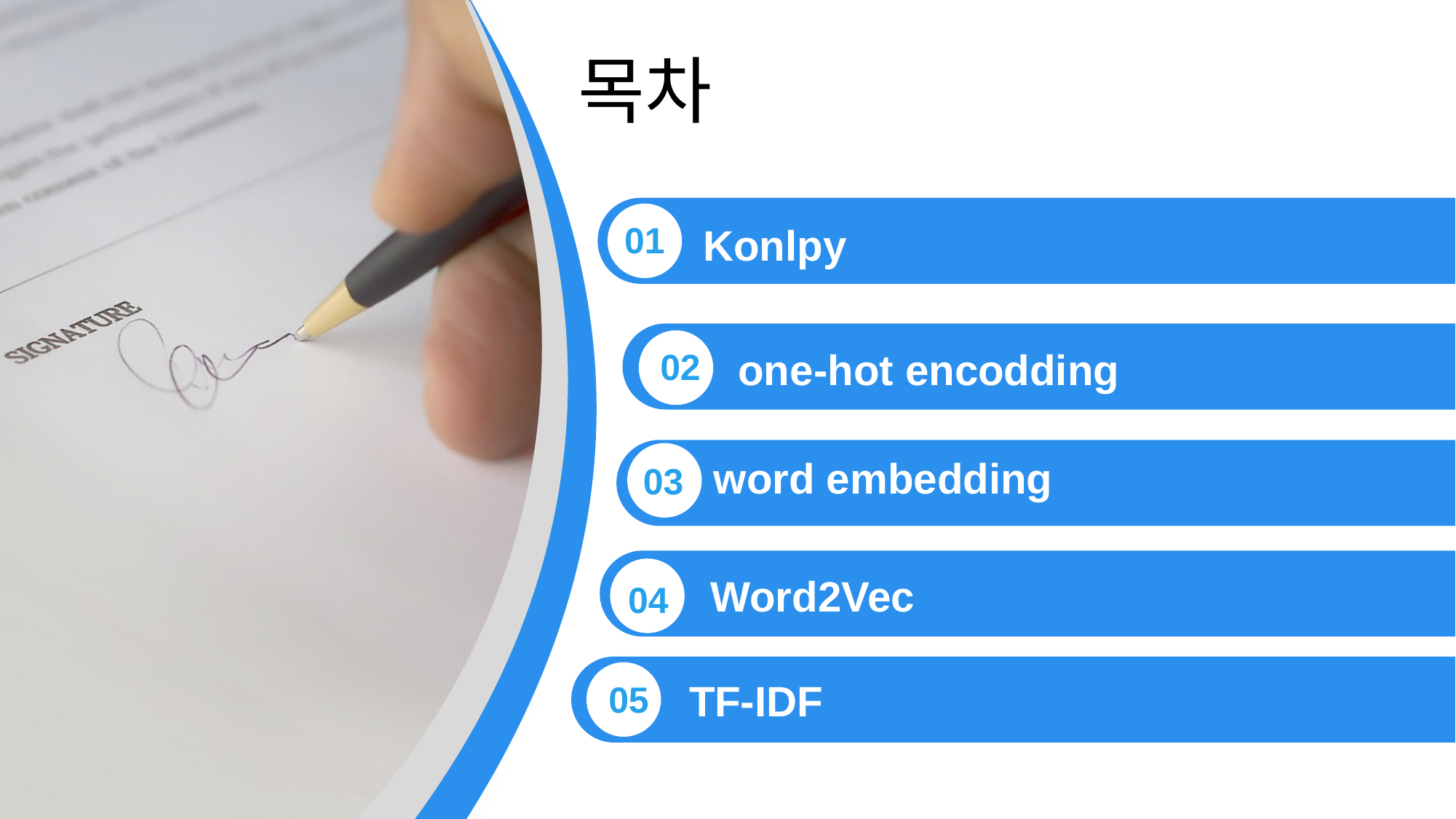

목차

01
Konlpy

one-hot encodding
02

word embedding
03

Word2Vec
04

TF-IDF
05